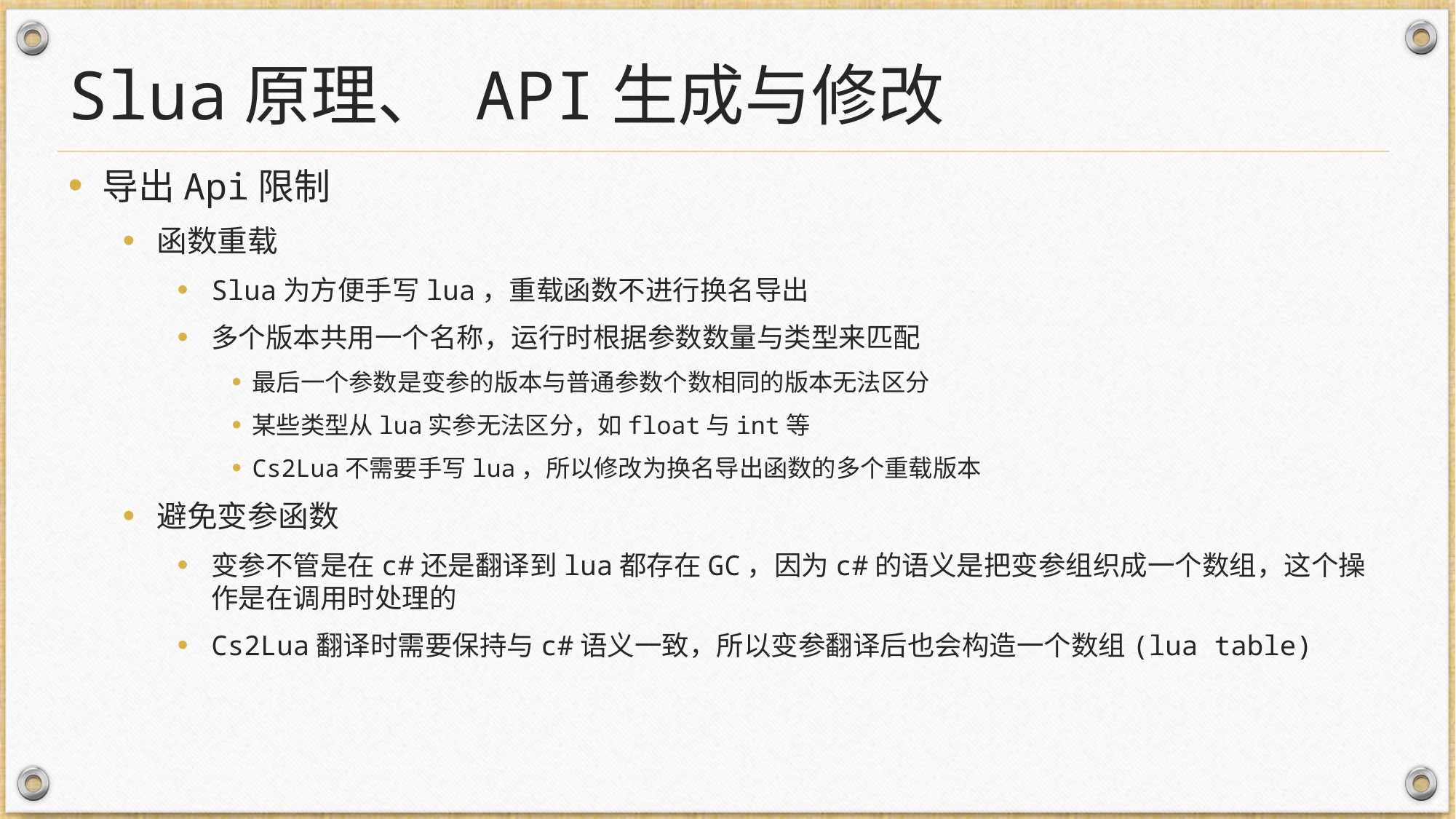

# Slua原理、 API生成与修改
导出Api限制
函数重载
Slua为方便手写lua，重载函数不进行换名导出
多个版本共用一个名称，运行时根据参数数量与类型来匹配
最后一个参数是变参的版本与普通参数个数相同的版本无法区分
某些类型从lua实参无法区分，如float与int等
Cs2Lua不需要手写lua，所以修改为换名导出函数的多个重载版本
避免变参函数
变参不管是在c#还是翻译到lua都存在GC，因为c#的语义是把变参组织成一个数组，这个操作是在调用时处理的
Cs2Lua翻译时需要保持与c#语义一致，所以变参翻译后也会构造一个数组(lua table)